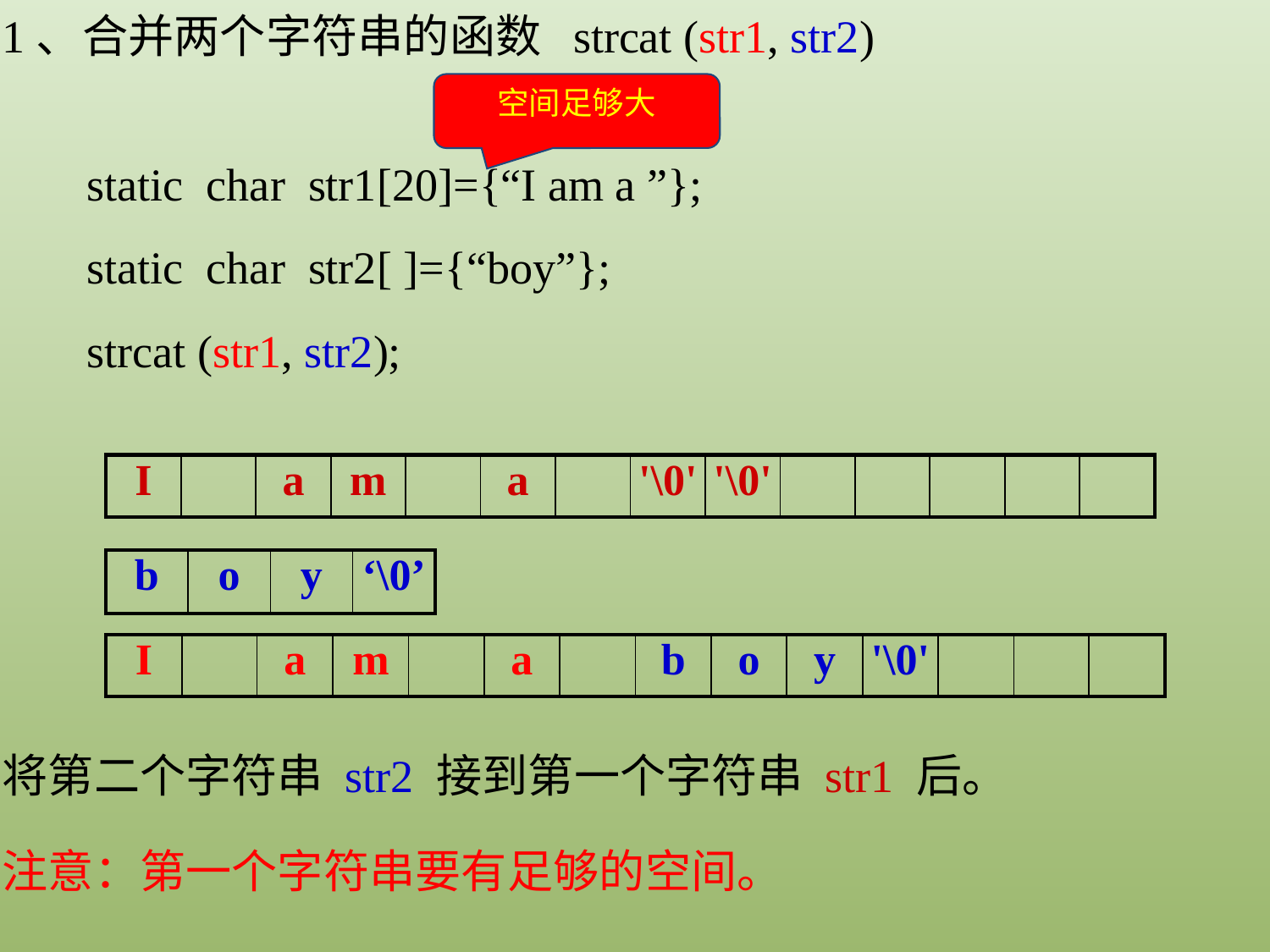

1、合并两个字符串的函数  strcat (str1, str2)
空间足够大
static  char  str1[20]={“I am a ”};
static  char  str2[ ]={“boy”};
strcat (str1, str2);
| I |  | a | m |  | a |  | '\0' | '\0' |  |  |  |  |  |
| --- | --- | --- | --- | --- | --- | --- | --- | --- | --- | --- | --- | --- | --- |
| b | o | y | ‘\0’ |
| --- | --- | --- | --- |
| I |  | a | m |  | a |  | b | o | y | '\0' |  |  |  |
| --- | --- | --- | --- | --- | --- | --- | --- | --- | --- | --- | --- | --- | --- |
将第二个字符串 str2 接到第一个字符串 str1 后。
注意：第一个字符串要有足够的空间。
356